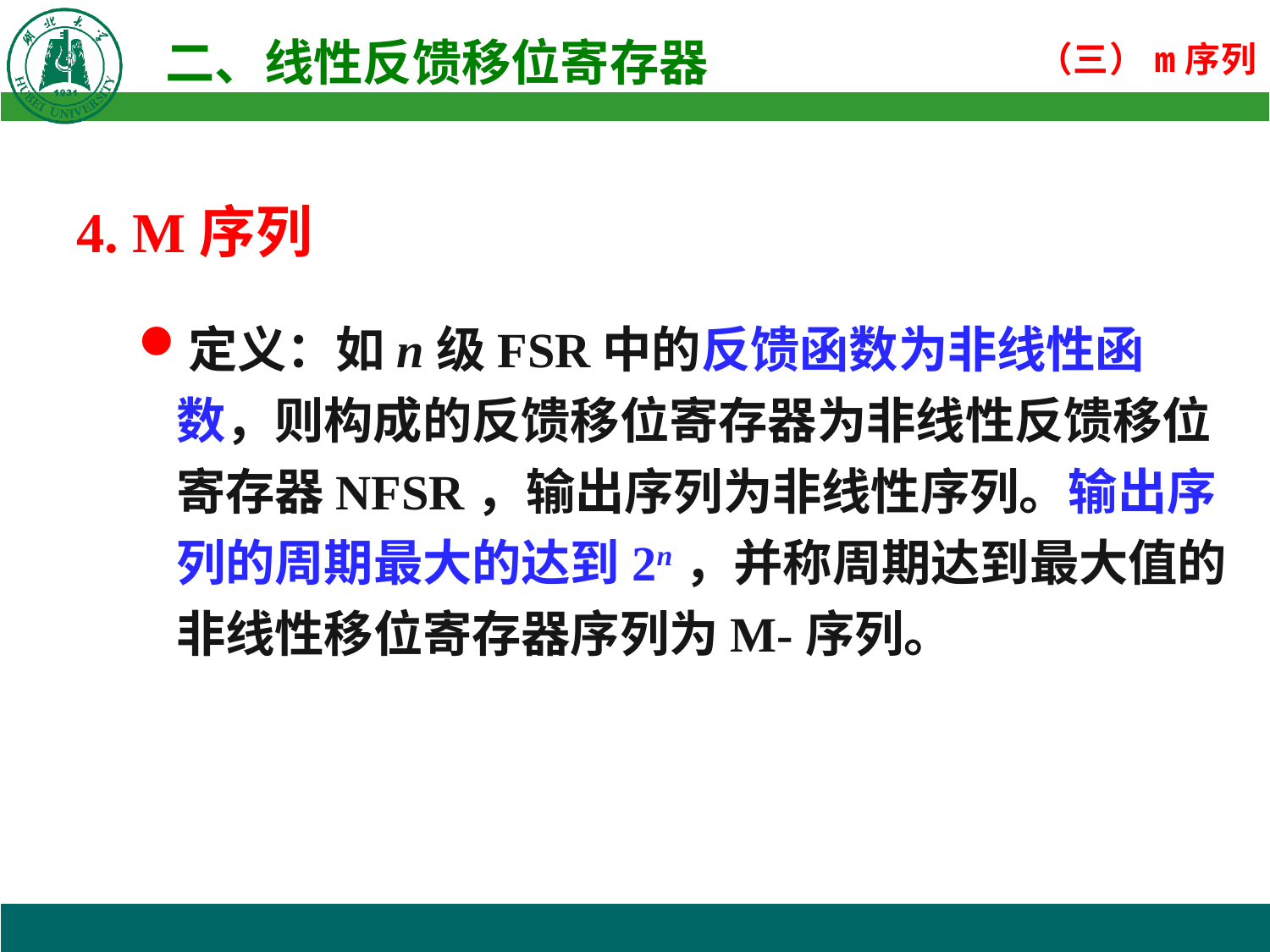

4. M序列
定义：如n级FSR中的反馈函数为非线性函数，则构成的反馈移位寄存器为非线性反馈移位寄存器NFSR，输出序列为非线性序列。输出序列的周期最大的达到2n，并称周期达到最大值的非线性移位寄存器序列为M-序列。